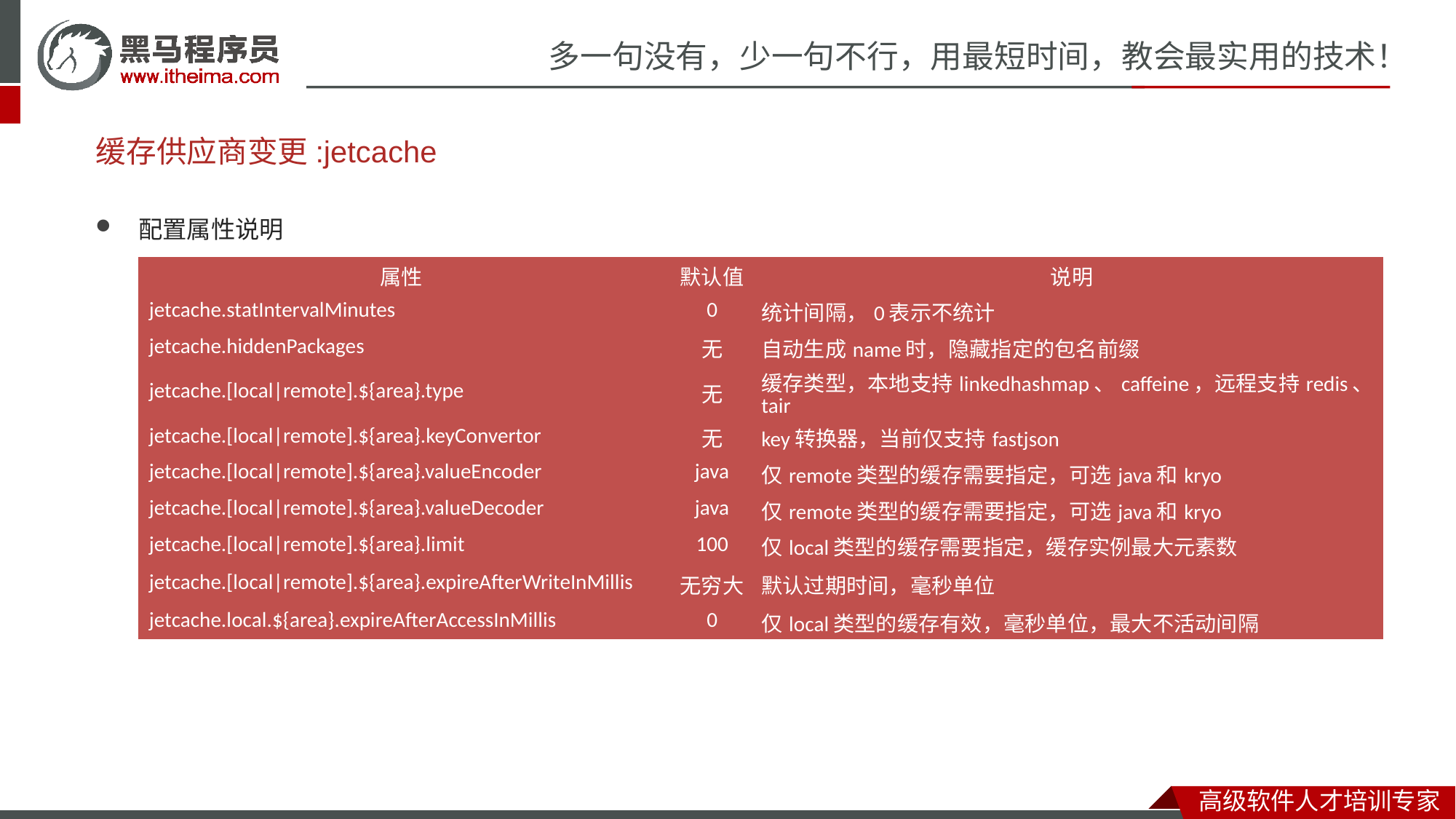

# 缓存供应商变更:jetcache
配置属性说明
| 属性 | 默认值 | 说明 |
| --- | --- | --- |
| jetcache.statIntervalMinutes | 0 | 统计间隔，0表示不统计 |
| jetcache.hiddenPackages | 无 | 自动生成name时，隐藏指定的包名前缀 |
| jetcache.[local|remote].${area}.type | 无 | 缓存类型，本地支持linkedhashmap、caffeine，远程支持redis、tair |
| jetcache.[local|remote].${area}.keyConvertor | 无 | key转换器，当前仅支持fastjson |
| jetcache.[local|remote].${area}.valueEncoder | java | 仅remote类型的缓存需要指定，可选java和kryo |
| jetcache.[local|remote].${area}.valueDecoder | java | 仅remote类型的缓存需要指定，可选java和kryo |
| jetcache.[local|remote].${area}.limit | 100 | 仅local类型的缓存需要指定，缓存实例最大元素数 |
| jetcache.[local|remote].${area}.expireAfterWriteInMillis | 无穷大 | 默认过期时间，毫秒单位 |
| jetcache.local.${area}.expireAfterAccessInMillis | 0 | 仅local类型的缓存有效，毫秒单位，最大不活动间隔 |